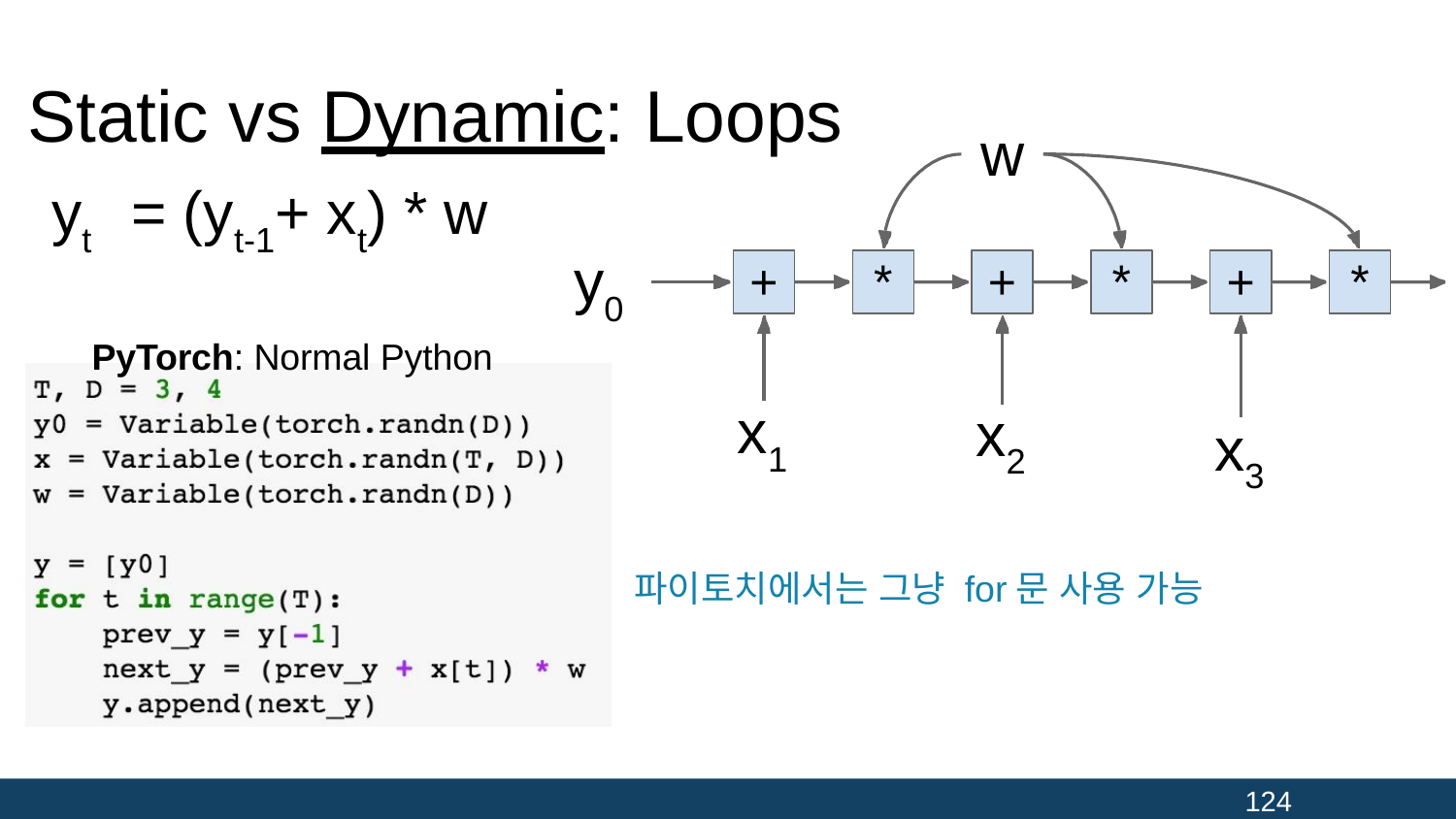

# Static vs Dynamic: Loops
w

yt	= (yt-1+ xt) * w
PyTorch: Normal Python
y0

+
*
+
*
+
*

x1
x2
x3
파이토치에서는 그냥 for문 사용 가능